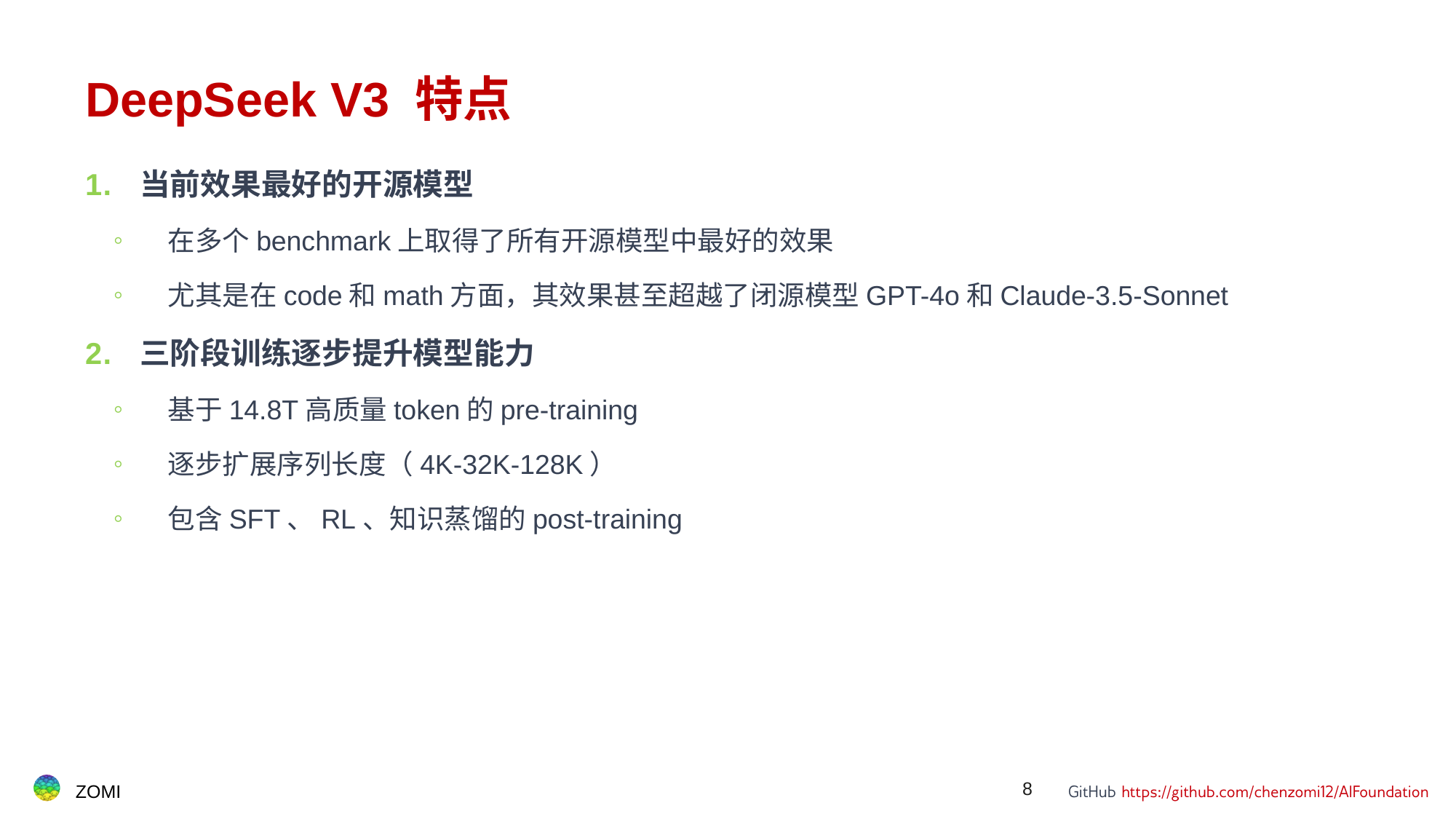

# DeepSeek V3 特点
当前效果最好的开源模型
在多个benchmark上取得了所有开源模型中最好的效果
尤其是在code和math方面，其效果甚至超越了闭源模型GPT-4o和Claude-3.5-Sonnet
三阶段训练逐步提升模型能力
基于14.8T高质量token的pre-training
逐步扩展序列长度（4K-32K-128K）
包含SFT、RL、知识蒸馏的post-training